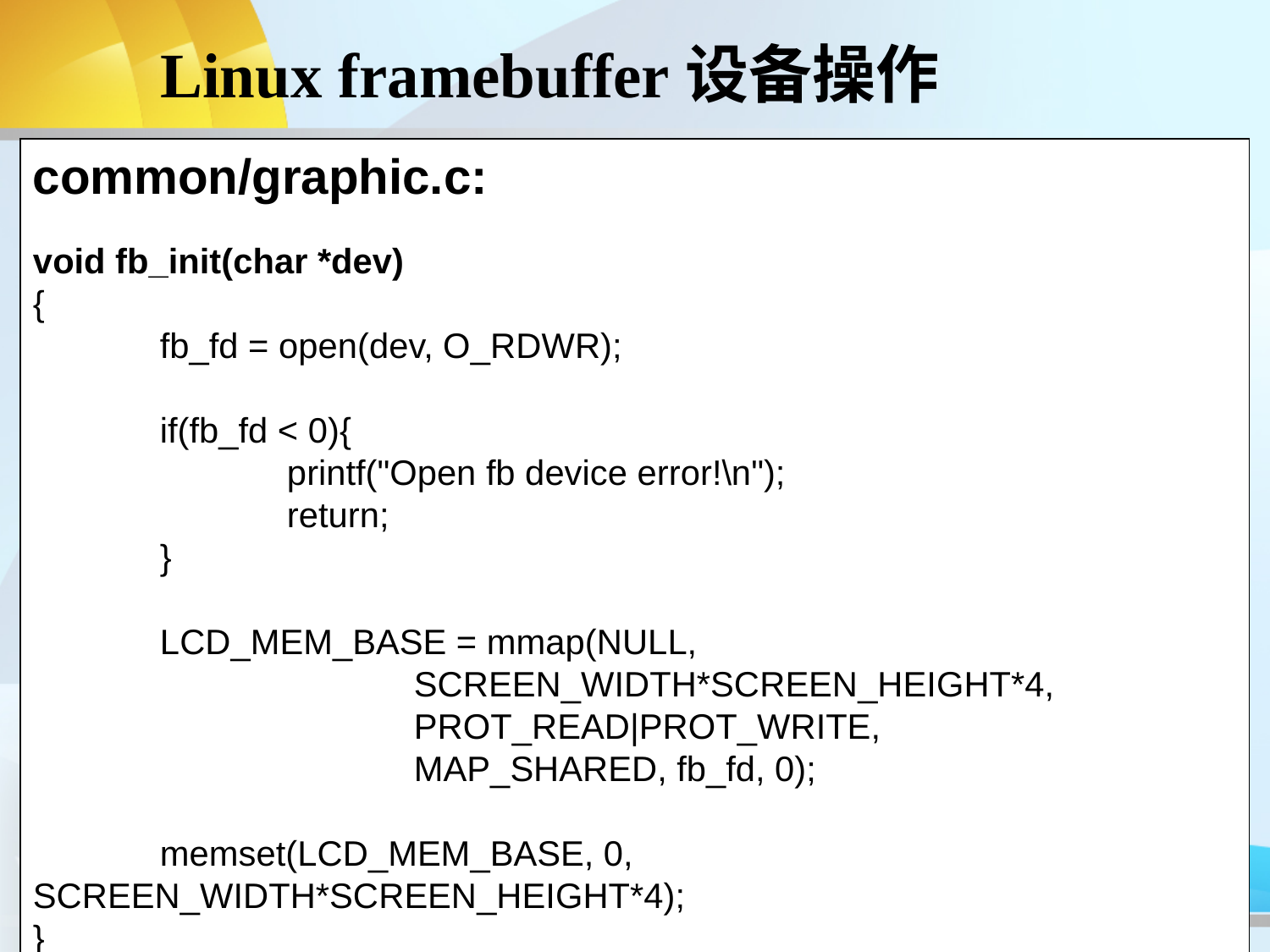

# Linux framebuffer设备操作
common/graphic.c:
void fb_init(char *dev)
{
	fb_fd = open(dev, O_RDWR);

	if(fb_fd < 0){
		printf("Open fb device error!\n");
		return;
 	}

	LCD_MEM_BASE = mmap(NULL,
			SCREEN_WIDTH*SCREEN_HEIGHT*4,
			PROT_READ|PROT_WRITE,
			MAP_SHARED, fb_fd, 0);

	memset(LCD_MEM_BASE, 0, SCREEN_WIDTH*SCREEN_HEIGHT*4);
}